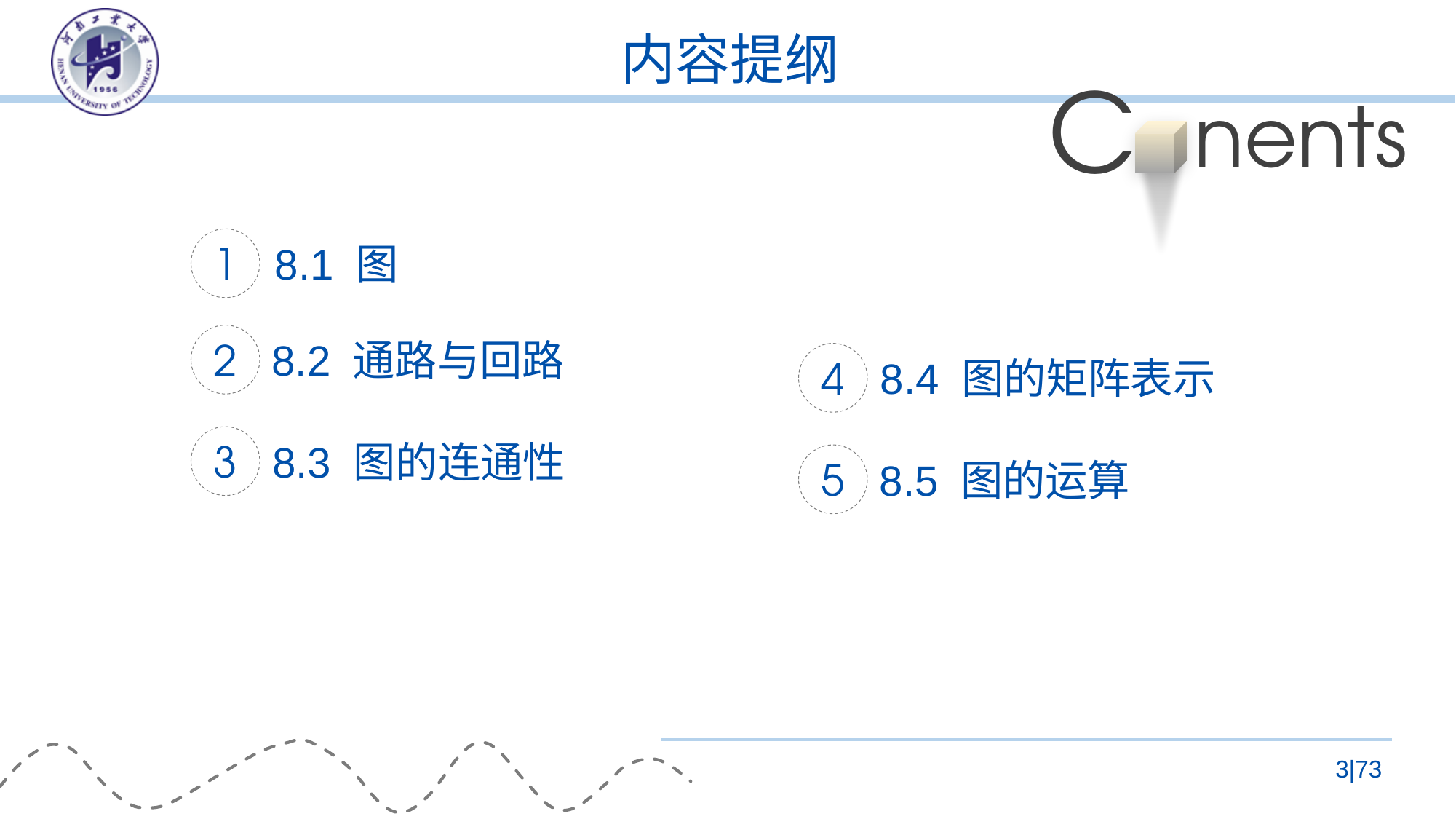

# 内容提纲
C
nents

1
8.1 图
2
8.2 通路与回路
4
8.4 图的矩阵表示
3
8.3 图的连通性
5
8.5 图的运算
3|73